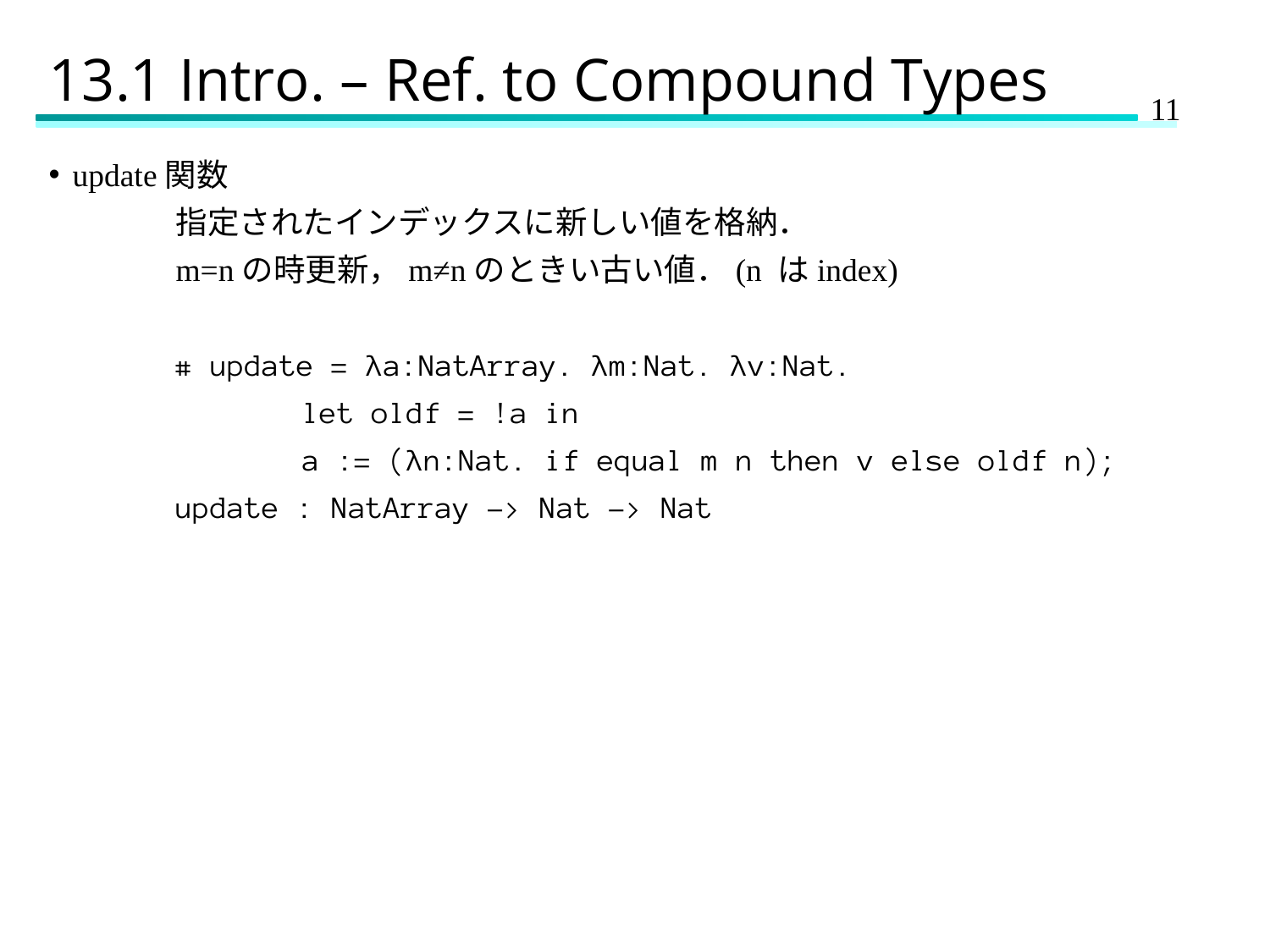

# 13.1 Intro. – Ref. to Compound Types
update関数
	指定されたインデックスに新しい値を格納．
	m=nの時更新，m≠nのときい古い値．(n はindex)

	# update = λa:NatArray. λm:Nat. λv:Nat.
		let oldf = !a in
		a := (λn:Nat. if equal m n then v else oldf n);
	update : NatArray -> Nat -> Nat